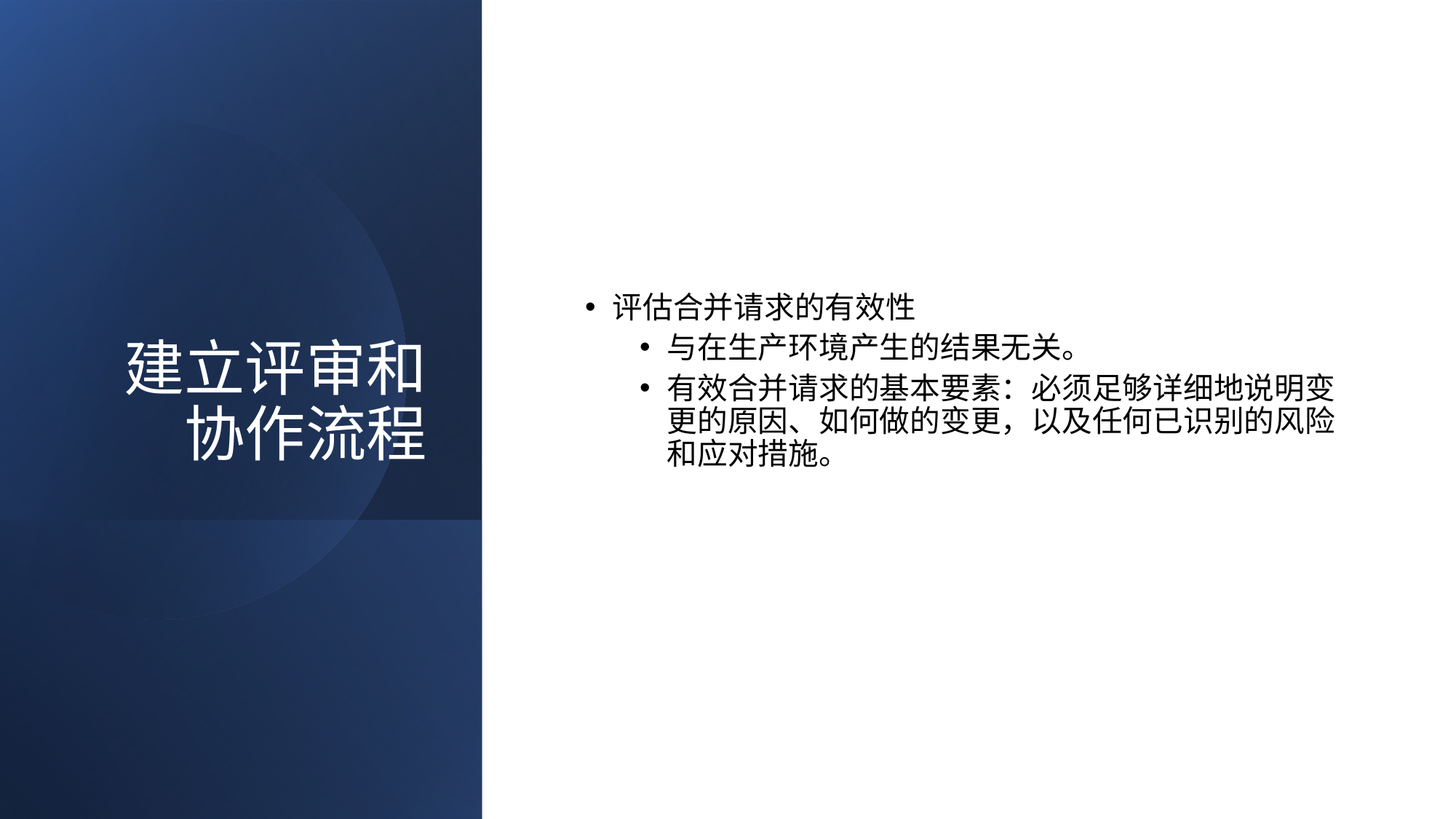

# 建立评审和协作流程
评估合并请求的有效性
与在生产环境产生的结果无关。
有效合并请求的基本要素：必须足够详细地说明变更的原因、如何做的变更，以及任何已识别的风险和应对措施。